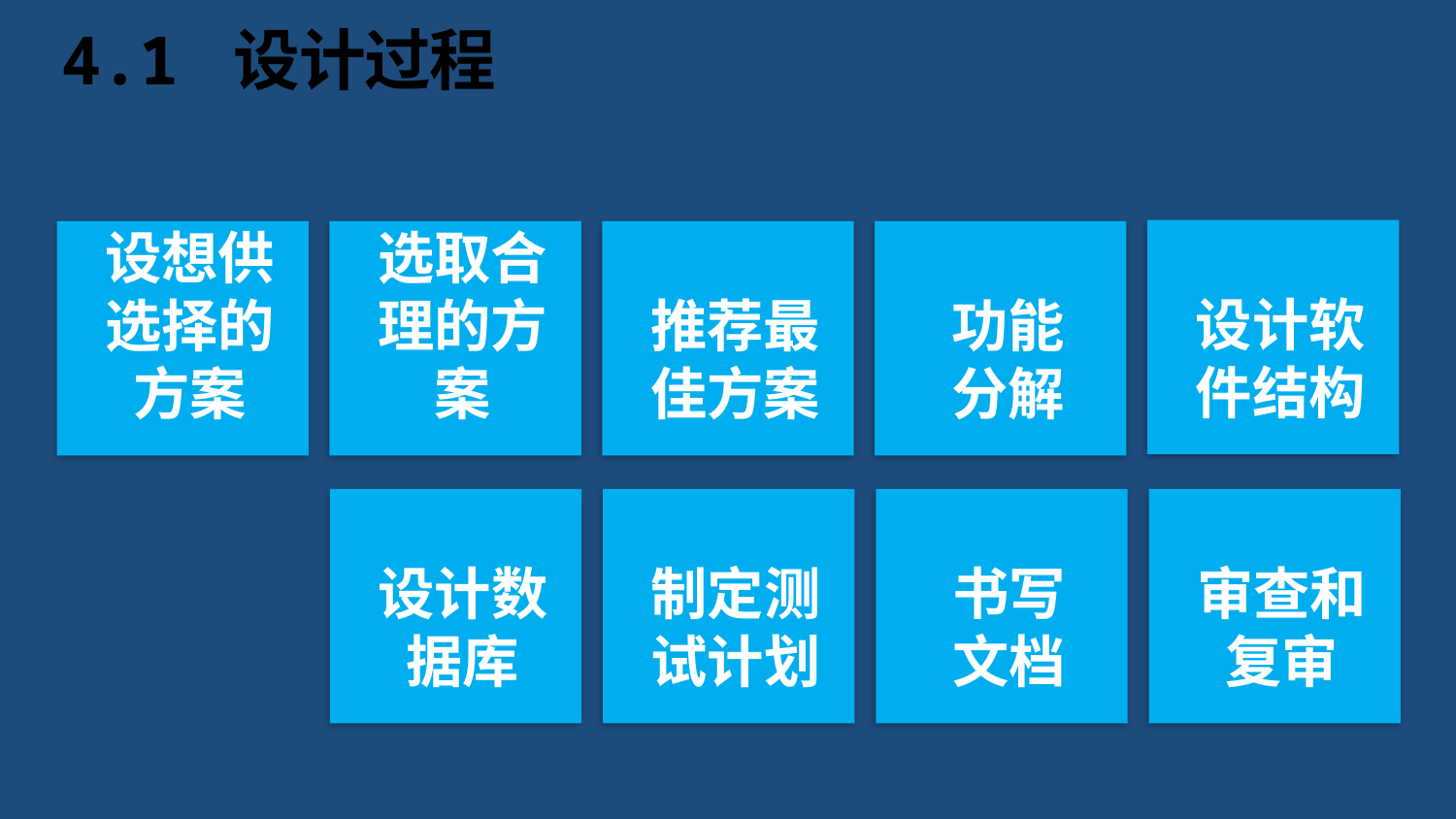

# 4.1 设计过程
设计软件结构
设想供选择的方案
选取合理的方案
推荐最佳方案
功能
分解
设计数据库
制定测试计划
书写
文档
审查和复审